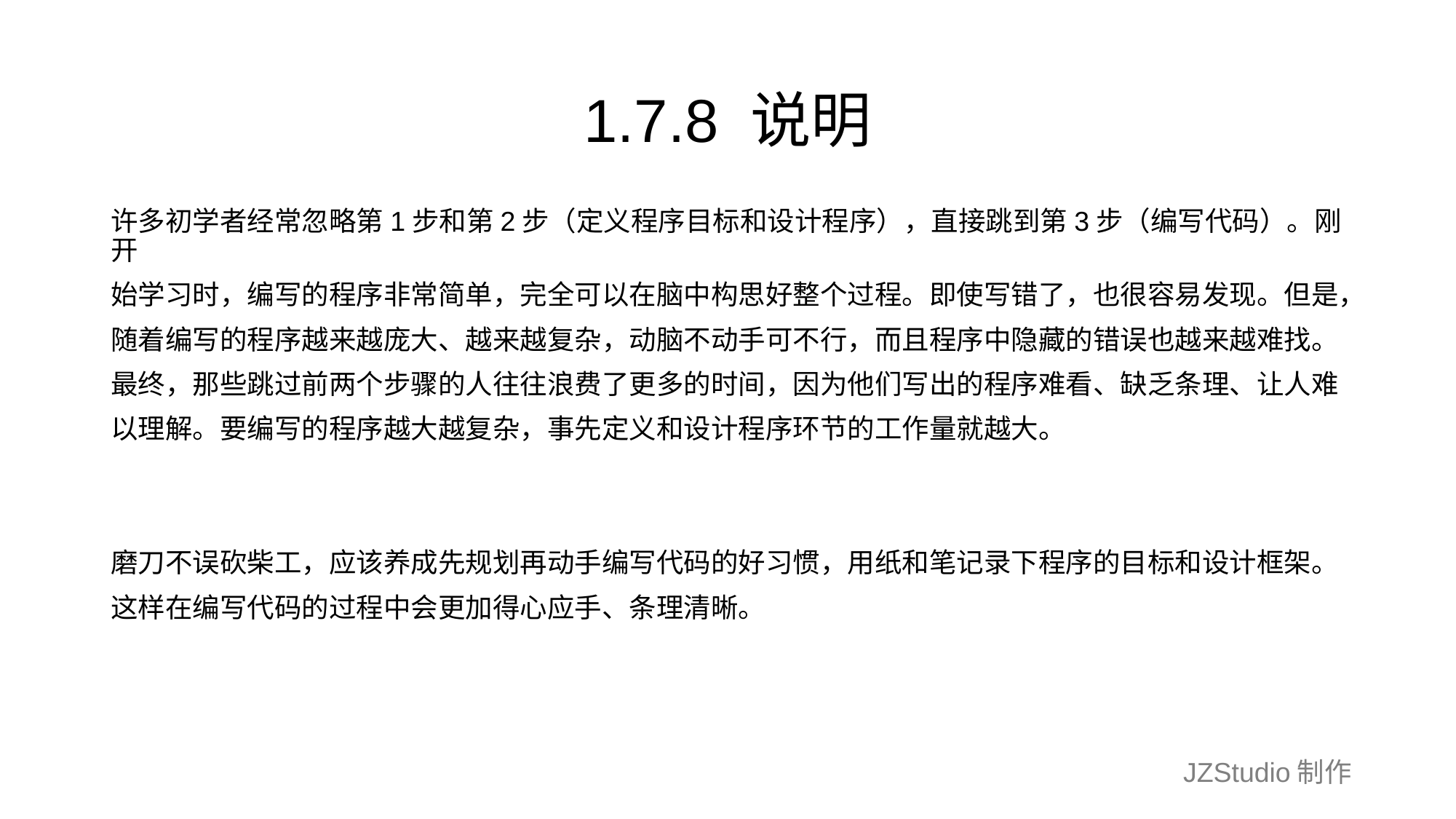

# 1.7.8 说明
许多初学者经常忽略第1步和第2步（定义程序目标和设计程序），直接跳到第3步（编写代码）。刚开
始学习时，编写的程序非常简单，完全可以在脑中构思好整个过程。即使写错了，也很容易发现。但是，
随着编写的程序越来越庞大、越来越复杂，动脑不动手可不行，而且程序中隐藏的错误也越来越难找。
最终，那些跳过前两个步骤的人往往浪费了更多的时间，因为他们写出的程序难看、缺乏条理、让人难
以理解。要编写的程序越大越复杂，事先定义和设计程序环节的工作量就越大。

磨刀不误砍柴工，应该养成先规划再动手编写代码的好习惯，用纸和笔记录下程序的目标和设计框架。
这样在编写代码的过程中会更加得心应手、条理清晰。